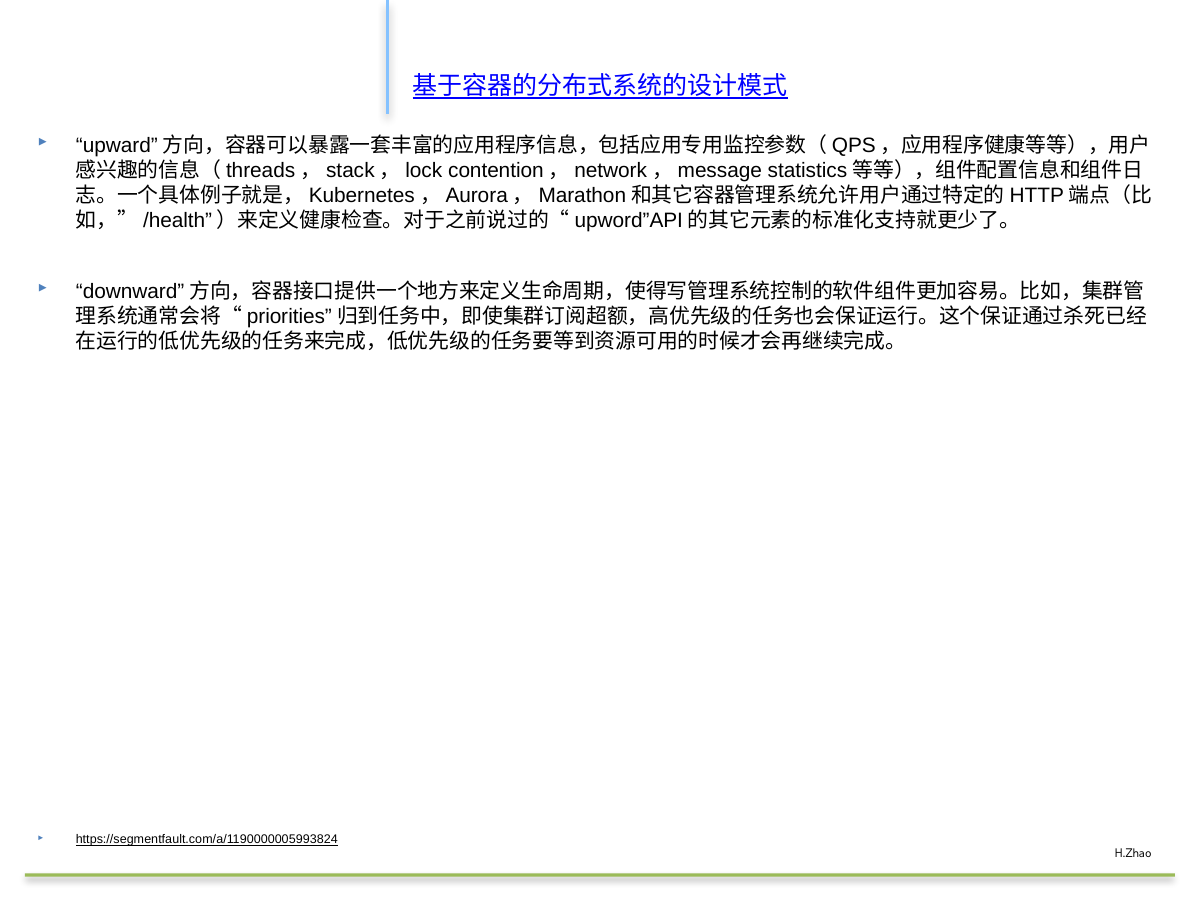

#
基于容器的分布式系统的设计模式
“upward”方向，容器可以暴露一套丰富的应用程序信息，包括应用专用监控参数（QPS，应用程序健康等等），用户感兴趣的信息（threads，stack，lock contention，network，message statistics等等），组件配置信息和组件日志。一个具体例子就是，Kubernetes，Aurora，Marathon和其它容器管理系统允许用户通过特定的HTTP端点（比如，”/health”）来定义健康检查。对于之前说过的“upword”API的其它元素的标准化支持就更少了。

“downward”方向，容器接口提供一个地方来定义生命周期，使得写管理系统控制的软件组件更加容易。比如，集群管理系统通常会将“priorities”归到任务中，即使集群订阅超额，高优先级的任务也会保证运行。这个保证通过杀死已经在运行的低优先级的任务来完成，低优先级的任务要等到资源可用的时候才会再继续完成。
https://segmentfault.com/a/1190000005993824